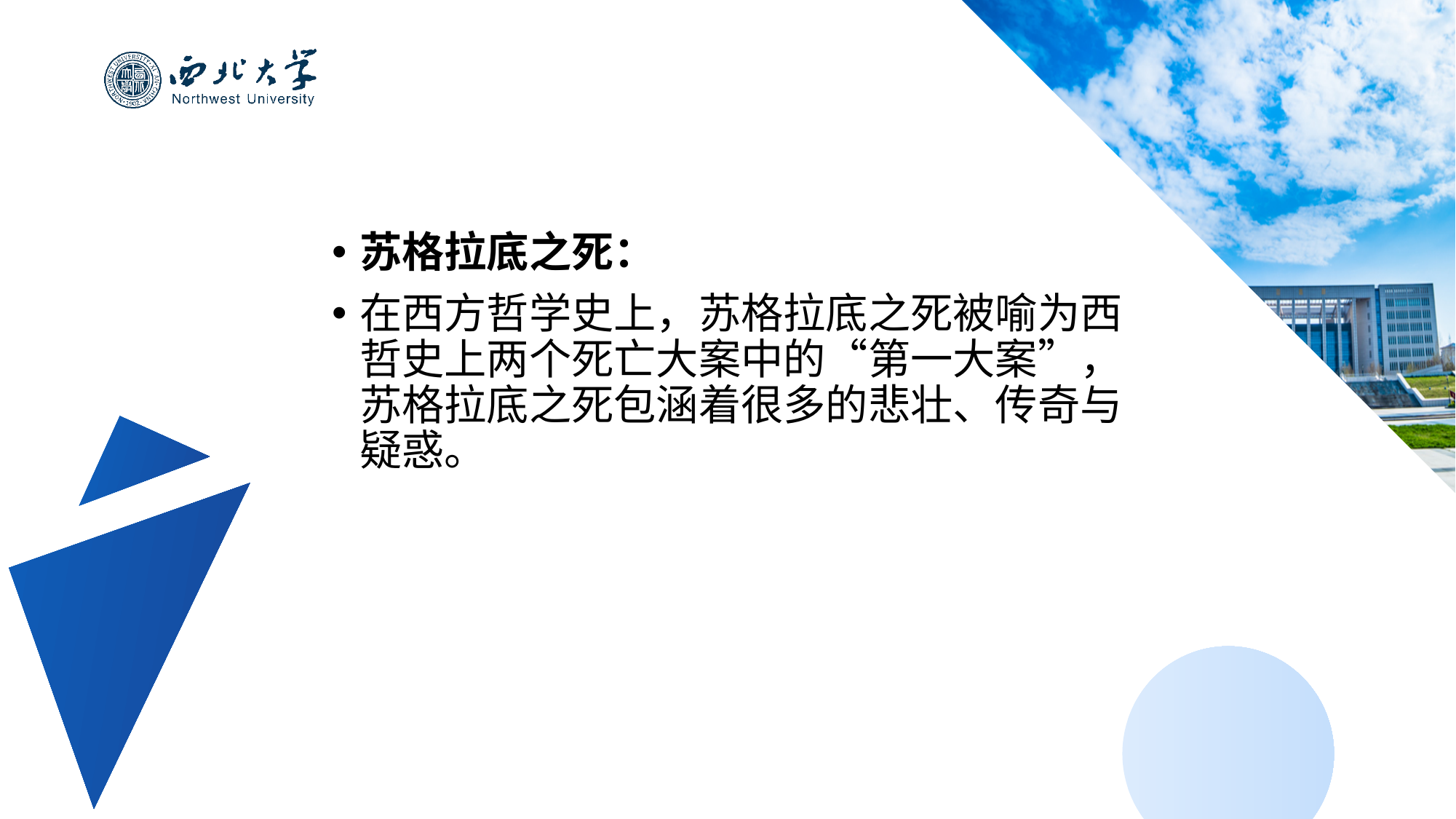

苏格拉底之死：
在西方哲学史上，苏格拉底之死被喻为西哲史上两个死亡大案中的“第一大案”，苏格拉底之死包涵着很多的悲壮、传奇与疑惑。